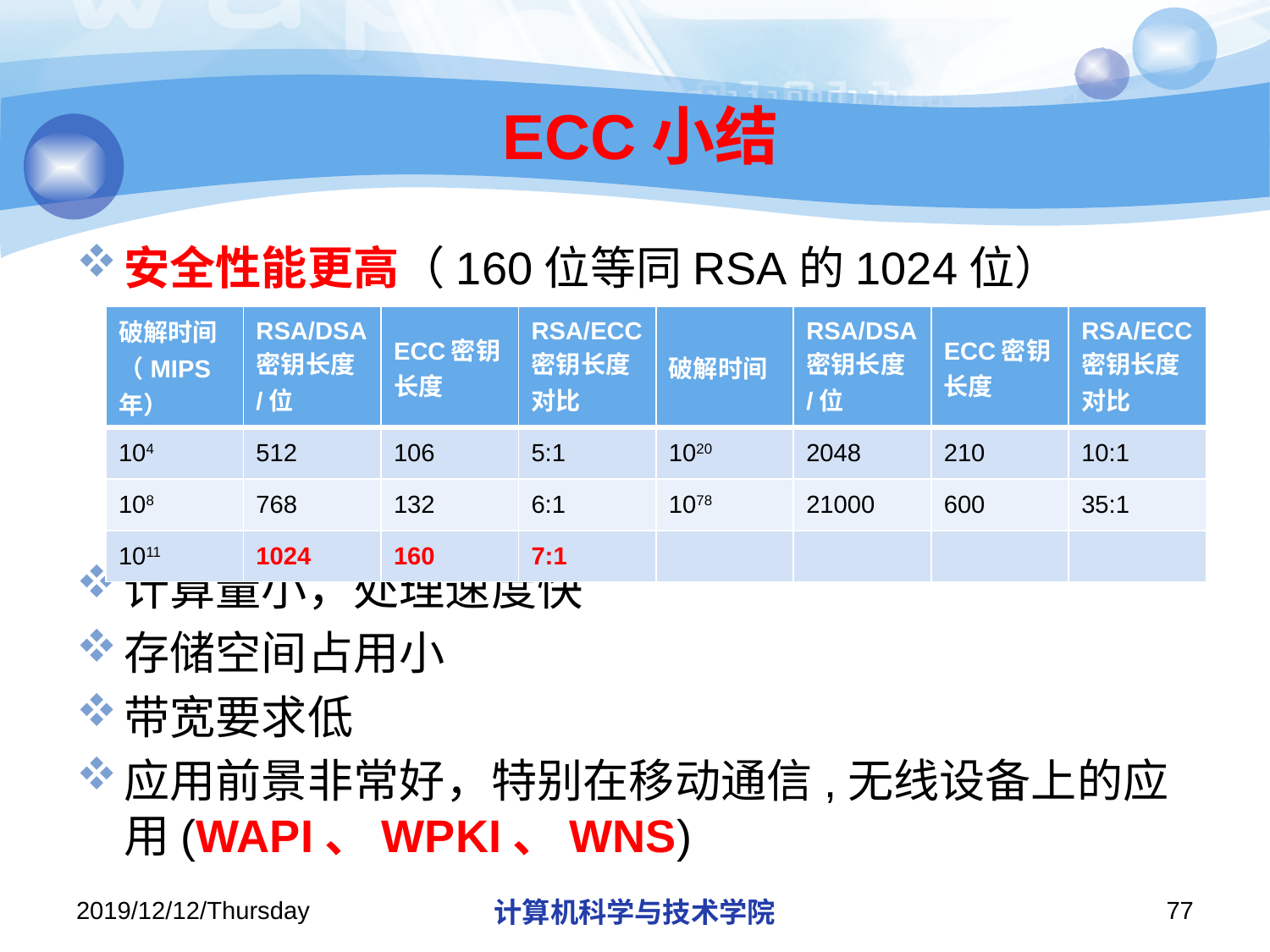

# ECC小结
安全性能更高（160位等同RSA的1024位）

计算量小，处理速度快
存储空间占用小
带宽要求低
应用前景非常好，特别在移动通信,无线设备上的应用(WAPI、WPKI、WNS)

| 破解时间（MIPS年） | RSA/DSA密钥长度/位 | ECC密钥长度 | RSA/ECC密钥长度对比 | 破解时间 | RSA/DSA密钥长度/位 | ECC密钥长度 | RSA/ECC密钥长度对比 |
| --- | --- | --- | --- | --- | --- | --- | --- |
| 104 | 512 | 106 | 5:1 | 1020 | 2048 | 210 | 10:1 |
| 108 | 768 | 132 | 6:1 | 1078 | 21000 | 600 | 35:1 |
| 1011 | 1024 | 160 | 7:1 |  |  |  |  |
2019/12/12/Thursday
计算机科学与技术学院
77